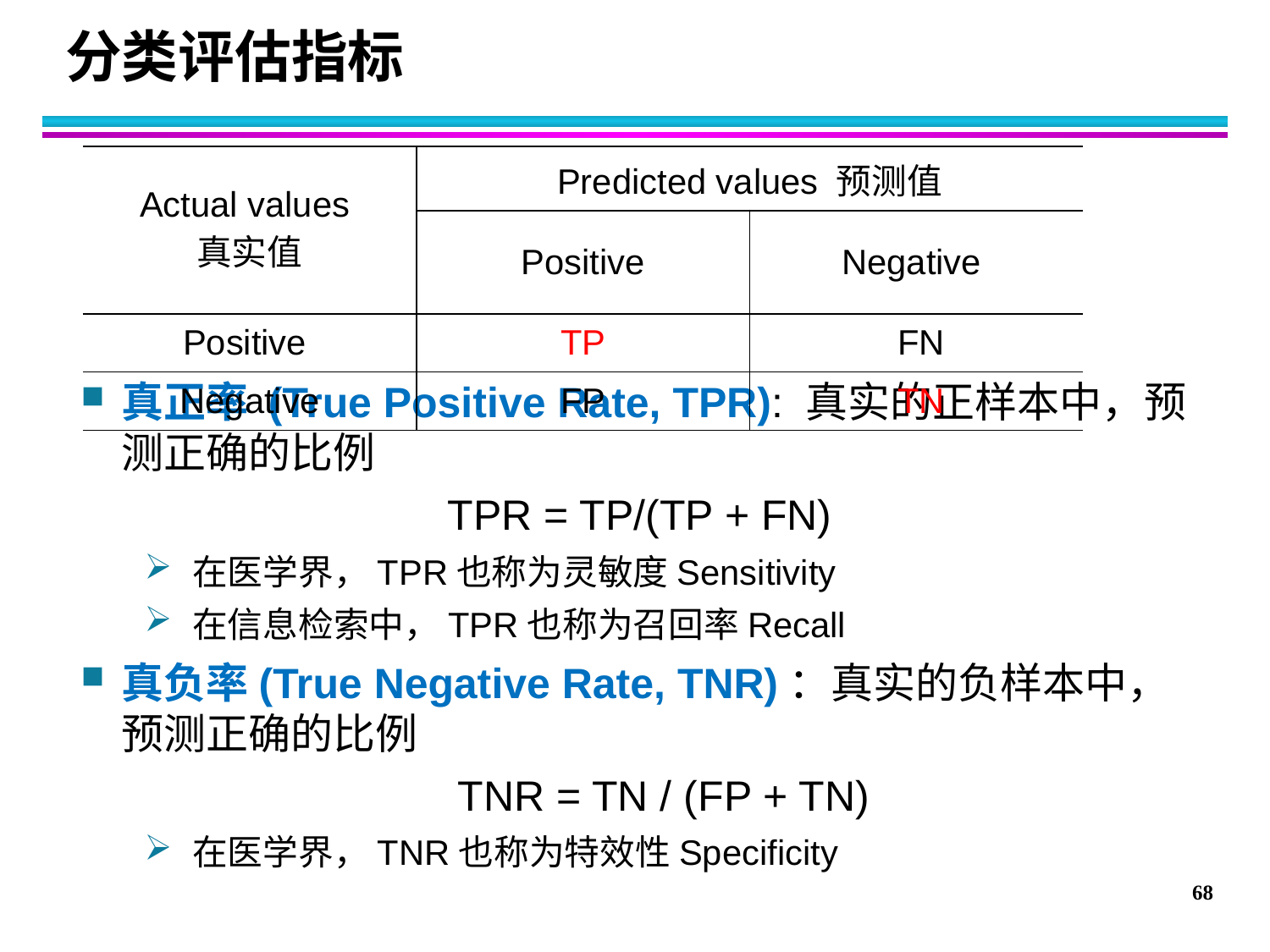

# 分类评估指标
| Actual values 真实值 | Predicted values 预测值 |  |
| --- | --- | --- |
|  | Positive | Negative |
| Positive | TP | FN |
| Negative | FP | TN |

真正率 (True Positive Rate, TPR): 真实的正样本中，预测正确的比例
TPR = TP/(TP + FN)
在医学界，TPR也称为灵敏度Sensitivity
在信息检索中，TPR也称为召回率Recall
真负率(True Negative Rate, TNR)：真实的负样本中，预测正确的比例
    TNR = TN / (FP + TN)
在医学界，TNR也称为特效性Specificity

68